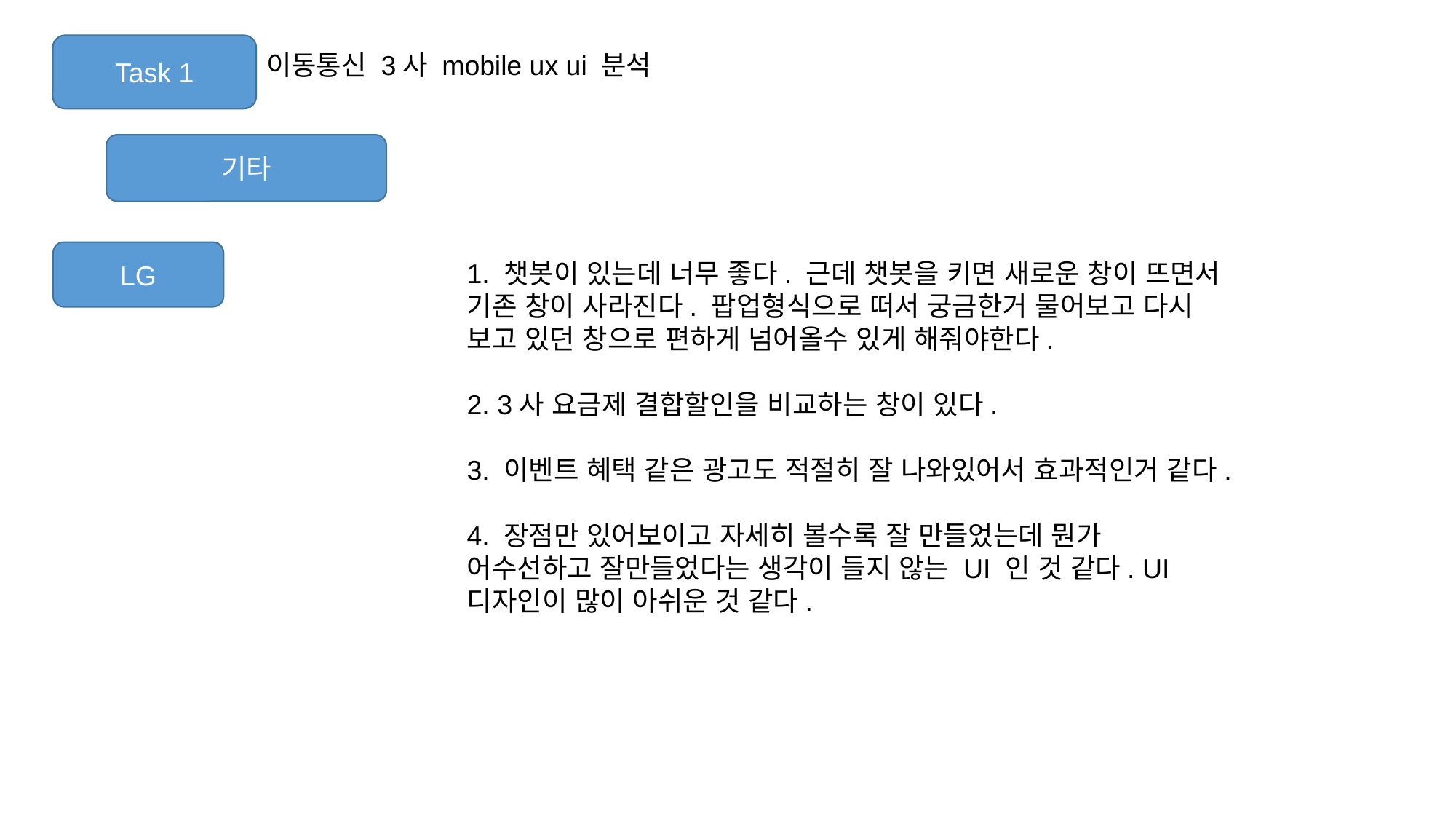

Task 1
이동통신 3사 mobile ux ui 분석
기타
LG
1. 챗봇이 있는데 너무 좋다. 근데 챗봇을 키면 새로운 창이 뜨면서 기존 창이 사라진다. 팝업형식으로 떠서 궁금한거 물어보고 다시 보고 있던 창으로 편하게 넘어올수 있게 해줘야한다.

2. 3사 요금제 결합할인을 비교하는 창이 있다.

3. 이벤트 혜택 같은 광고도 적절히 잘 나와있어서 효과적인거 같다.

4. 장점만 있어보이고 자세히 볼수록 잘 만들었는데 뭔가 어수선하고 잘만들었다는 생각이 들지 않는 UI 인 것 같다. UI 디자인이 많이 아쉬운 것 같다.